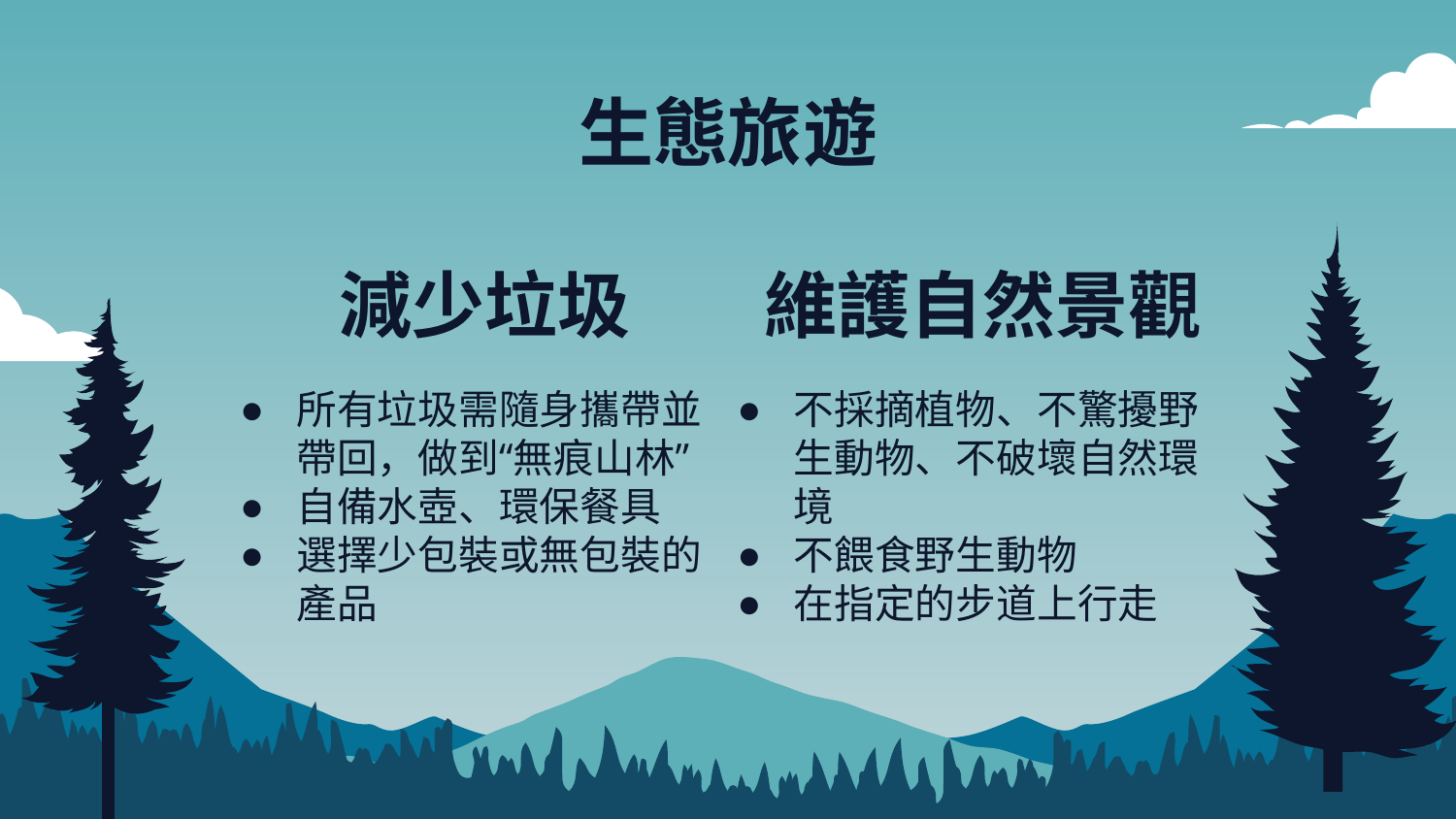

# 生態旅遊

減少垃圾
維護自然景觀

所有垃圾需隨身攜帶並帶回，做到“無痕山林”
自備水壺、環保餐具
選擇少包裝或無包裝的產品
不採摘植物、不驚擾野生動物、不破壞自然環境
不餵食野生動物
在指定的步道上行走